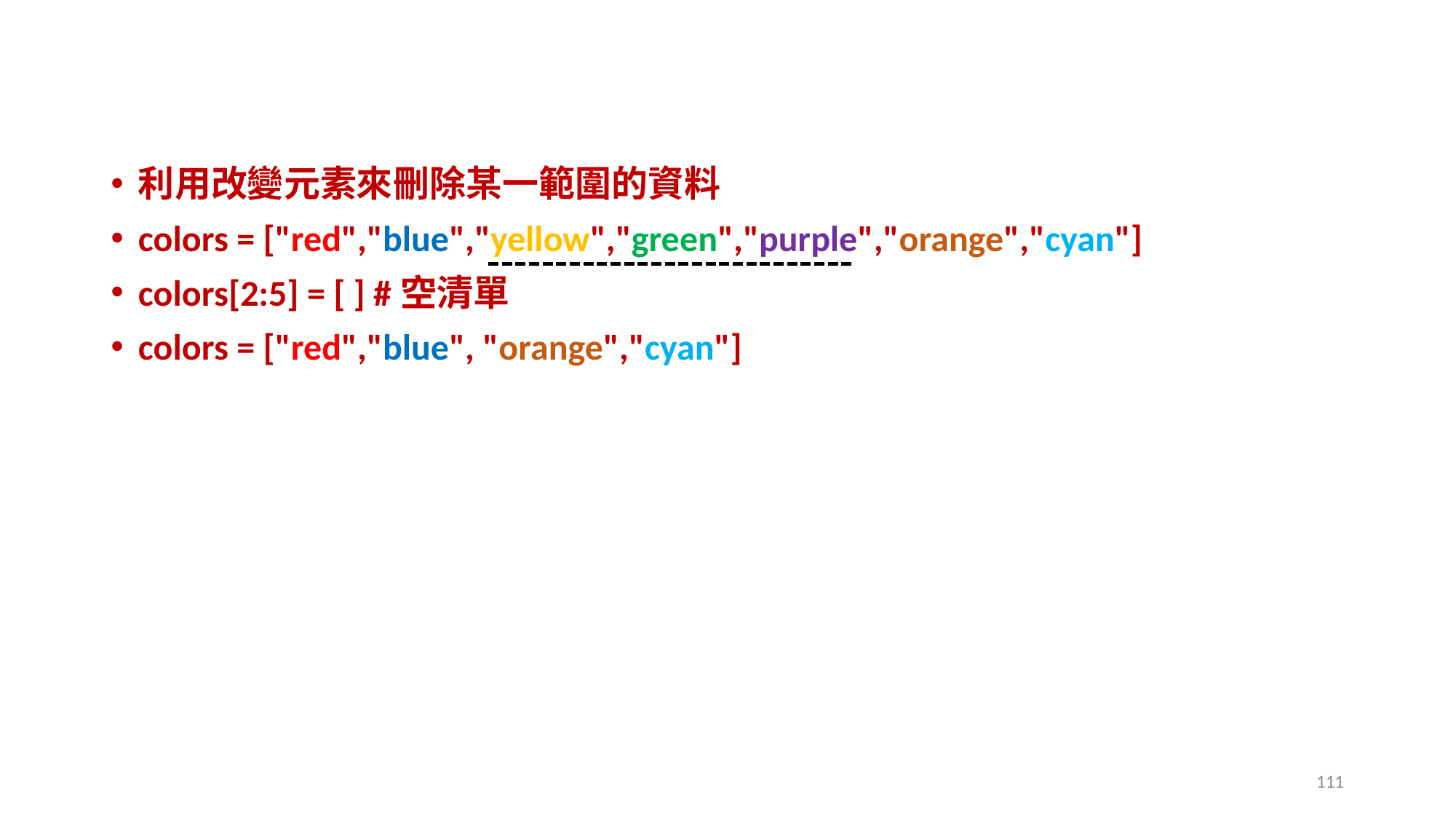

#
利用改變元素來刪除某一範圍的資料
colors = ["red","blue","yellow","green","purple","orange","cyan"]
colors[2:5] = [ ] #空清單
colors = ["red","blue", "orange","cyan"]

111